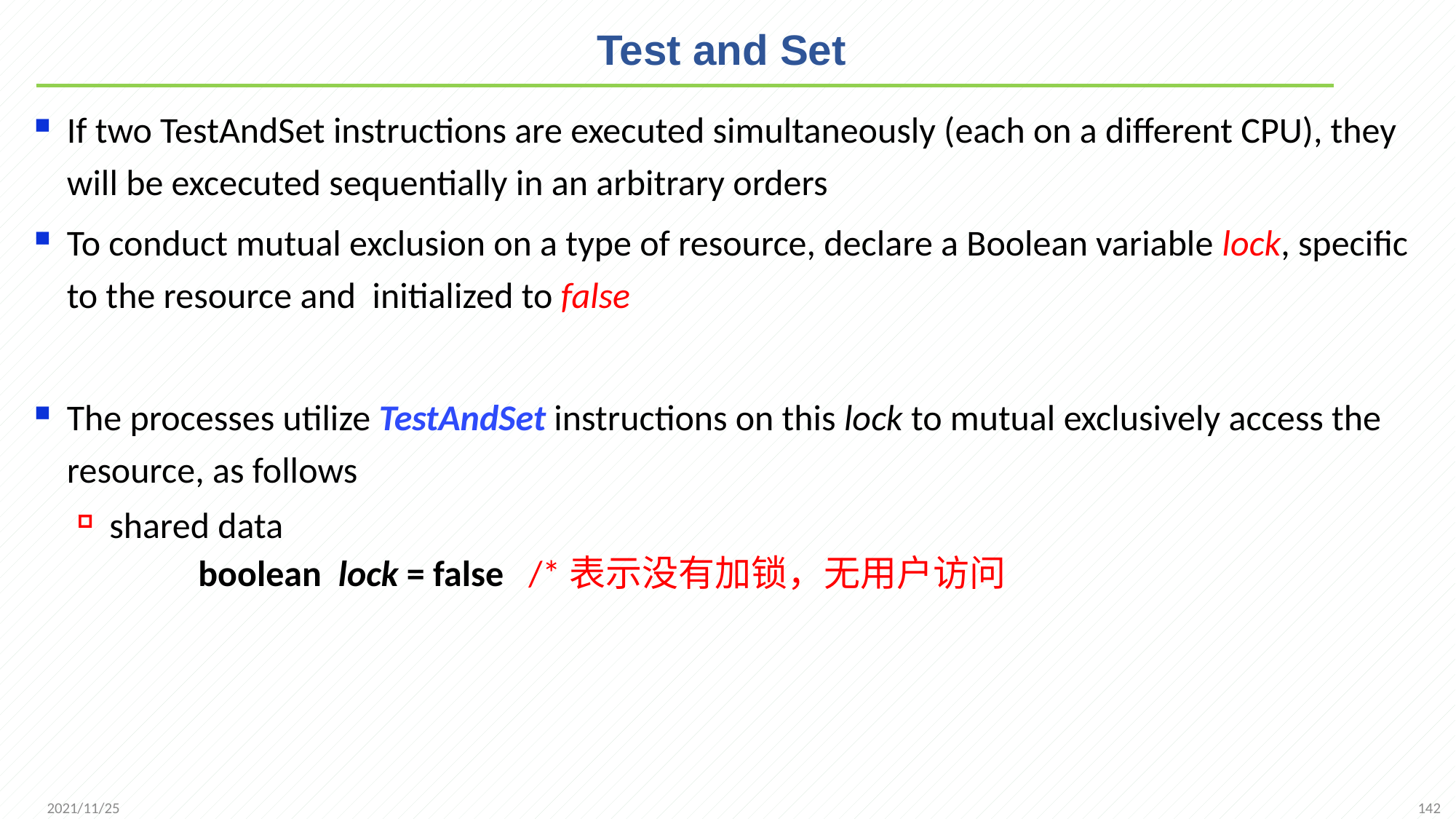

# Test and Set
If two TestAndSet instructions are executed simultaneously (each on a different CPU), they will be excecuted sequentially in an arbitrary orders
To conduct mutual exclusion on a type of resource, declare a Boolean variable lock, specific to the resource and  initialized to false

The processes utilize TestAndSet instructions on this lock to mutual exclusively access the resource, as follows
shared data
	boolean  lock = false   /*表示没有加锁，无用户访问

142
2021/11/25